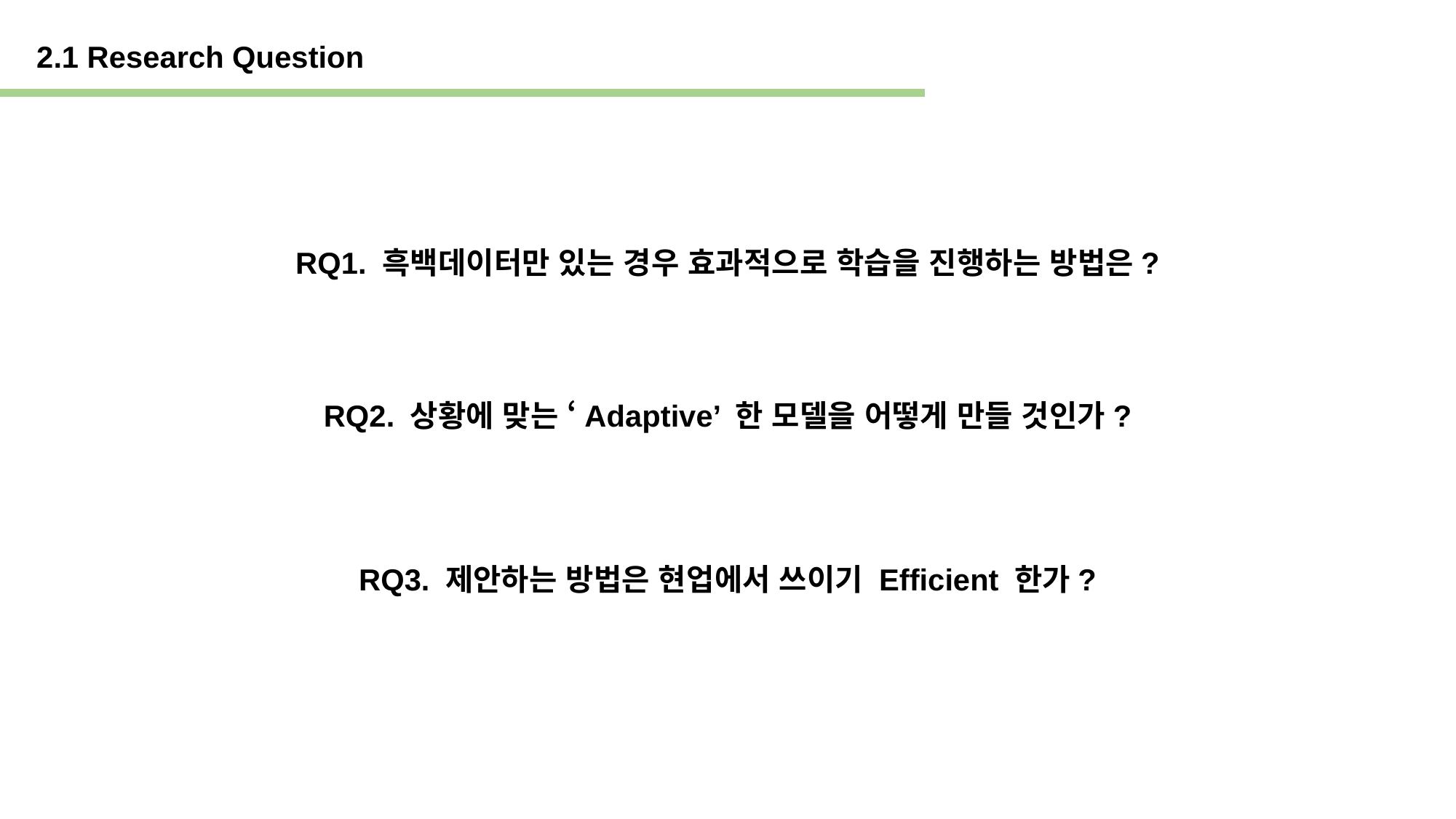

2.1 Research Question
RQ1. 흑백데이터만 있는 경우 효과적으로 학습을 진행하는 방법은?
RQ2. 상황에 맞는 ‘Adaptive’ 한 모델을 어떻게 만들 것인가?

RQ3. 제안하는 방법은 현업에서 쓰이기 Efficient 한가?